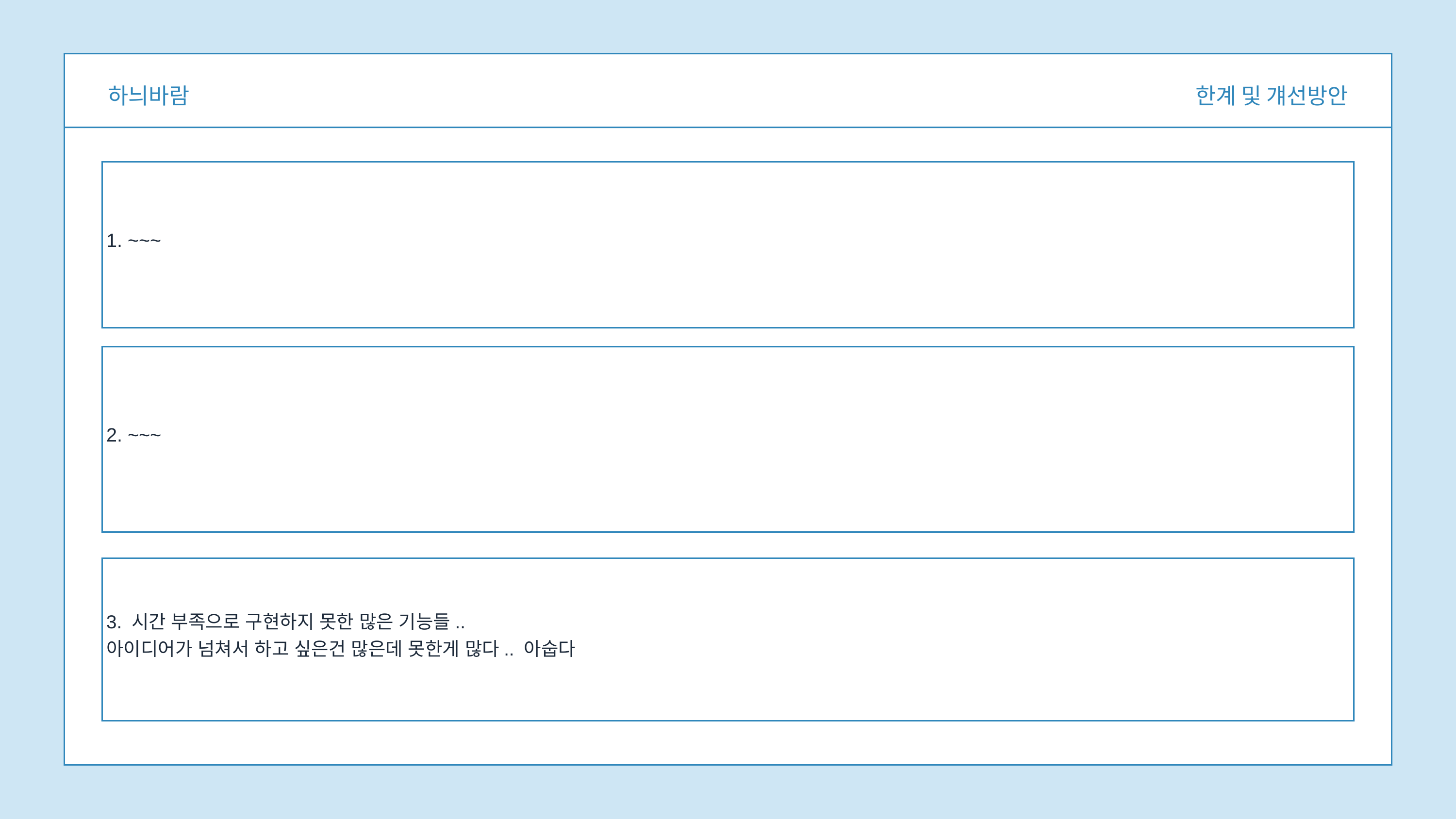

하늬바람
한계 및 걔선방안

1. ~~~

2. ~~~

3. 시간 부족으로 구현하지 못한 많은 기능들..
아이디어가 넘쳐서 하고 싶은건 많은데 못한게 많다.. 아숩다